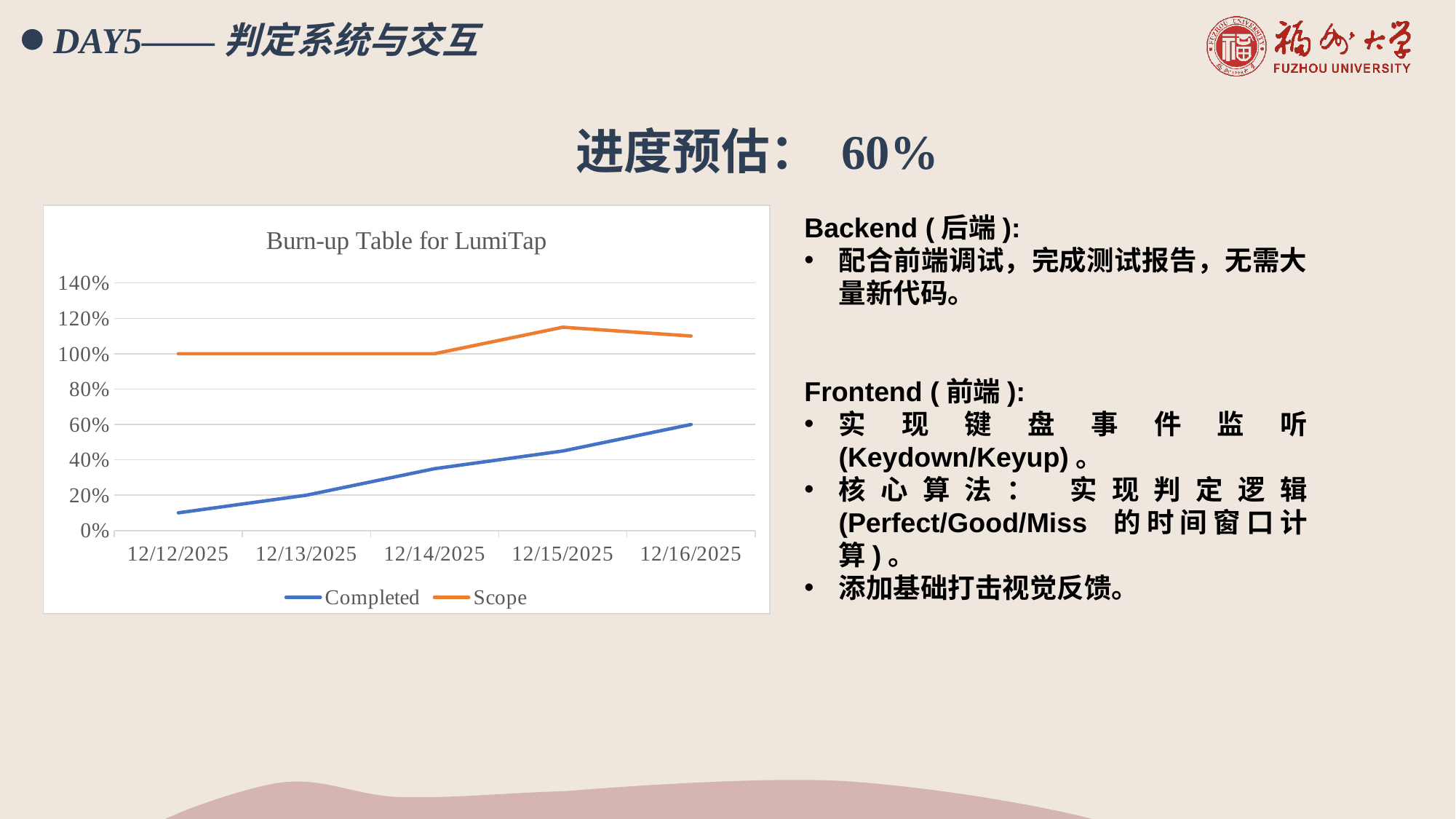

DAY5——判定系统与交互

进度预估： 60%

### Chart: Burn-up Table for LumiTap

| Category | Completed | Scope |
|---|---|---|
| 46003 | 0.1 | 1.0 |
| 46004 | 0.2 | 1.0 |
| 46005 | 0.35 | 1.0 |
| 46006 | 0.45 | 1.15 |
| 46007 | 0.6 | 1.1 |
Backend (后端):
配合前端调试，完成测试报告，无需大量新代码。

Frontend (前端):
实现键盘事件监听 (Keydown/Keyup)。
核心算法： 实现判定逻辑 (Perfect/Good/Miss 的时间窗口计算)。
添加基础打击视觉反馈。